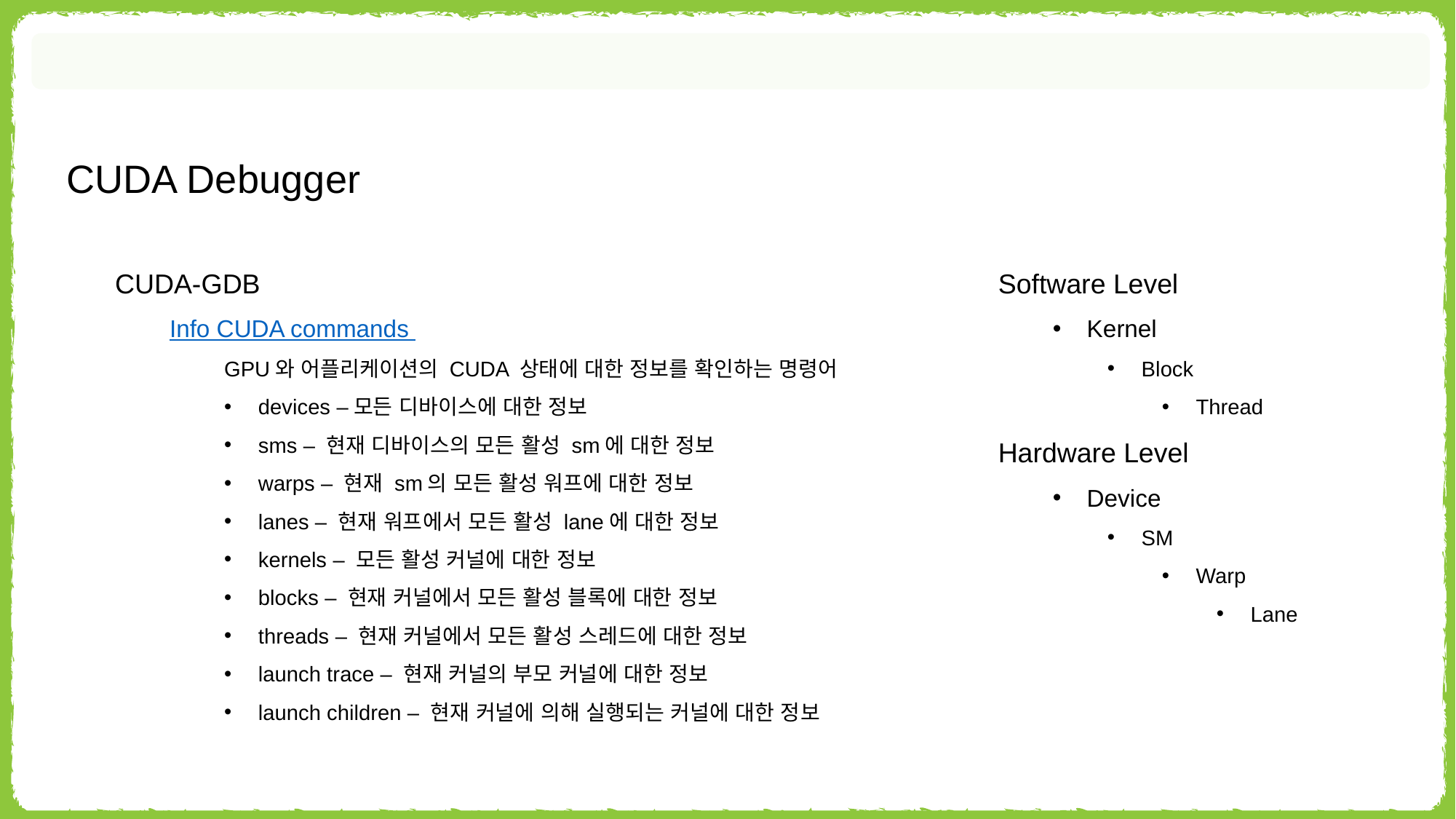

CUDA Debugger
CUDA-GDB
Info CUDA commands
GPU와 어플리케이션의 CUDA 상태에 대한 정보를 확인하는 명령어
devices –모든 디바이스에 대한 정보
sms – 현재 디바이스의 모든 활성 sm에 대한 정보
warps – 현재 sm의 모든 활성 워프에 대한 정보
lanes – 현재 워프에서 모든 활성 lane에 대한 정보
kernels – 모든 활성 커널에 대한 정보
blocks – 현재 커널에서 모든 활성 블록에 대한 정보
threads – 현재 커널에서 모든 활성 스레드에 대한 정보
launch trace – 현재 커널의 부모 커널에 대한 정보
launch children – 현재 커널에 의해 실행되는 커널에 대한 정보
Software Level
Kernel
Block
Thread
Hardware Level
Device
SM
Warp
Lane